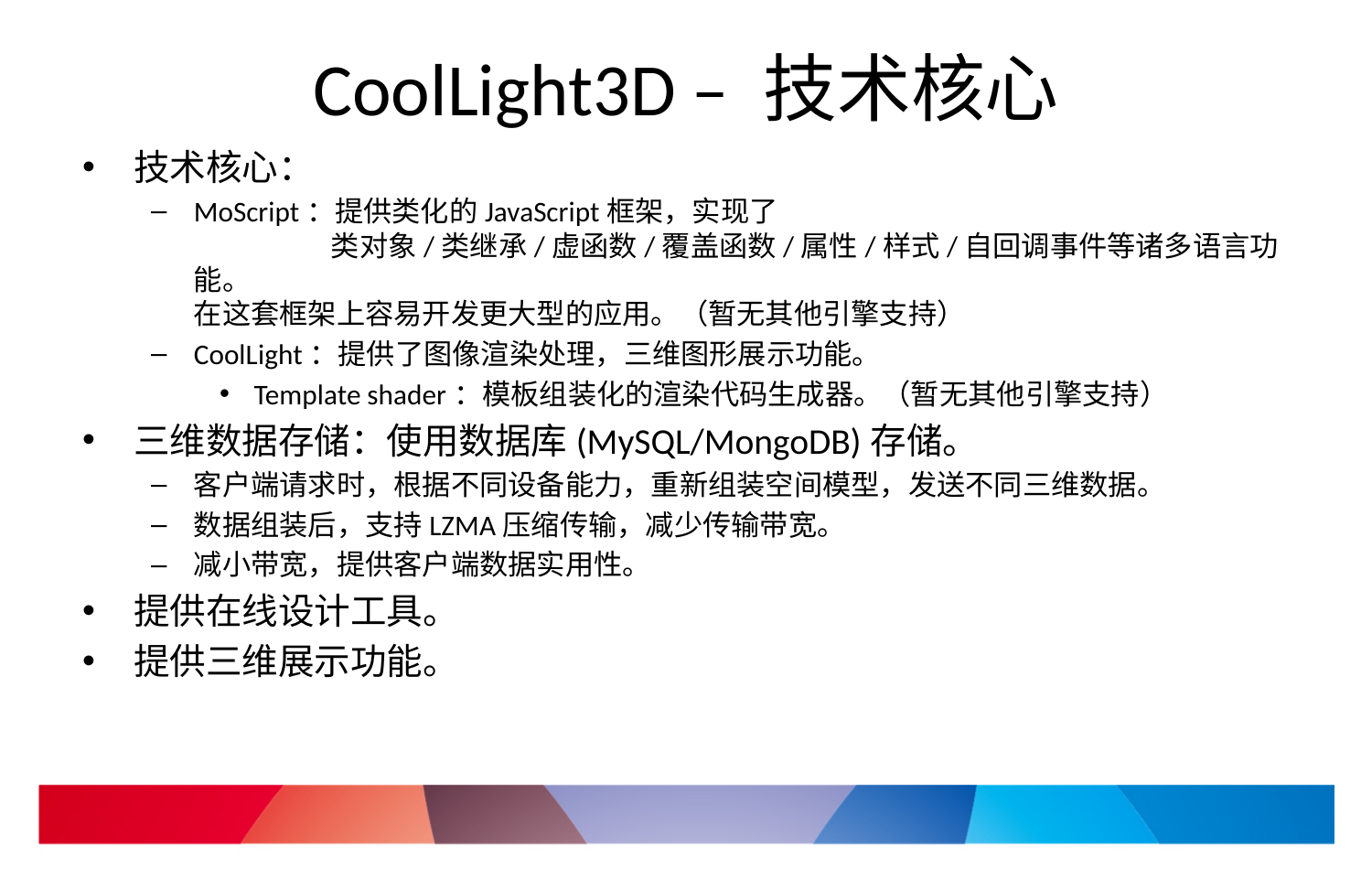

# CoolLight3D – 技术核心
技术核心：
MoScript：提供类化的JavaScript框架，实现了
	类对象/类继承/虚函数/覆盖函数/属性/样式/自回调事件等诸多语言功能。
在这套框架上容易开发更大型的应用。（暂无其他引擎支持）
CoolLight：提供了图像渲染处理，三维图形展示功能。
Template shader：模板组装化的渲染代码生成器。（暂无其他引擎支持）
三维数据存储：使用数据库(MySQL/MongoDB)存储。
客户端请求时，根据不同设备能力，重新组装空间模型，发送不同三维数据。
数据组装后，支持LZMA压缩传输，减少传输带宽。
减小带宽，提供客户端数据实用性。
提供在线设计工具。
提供三维展示功能。